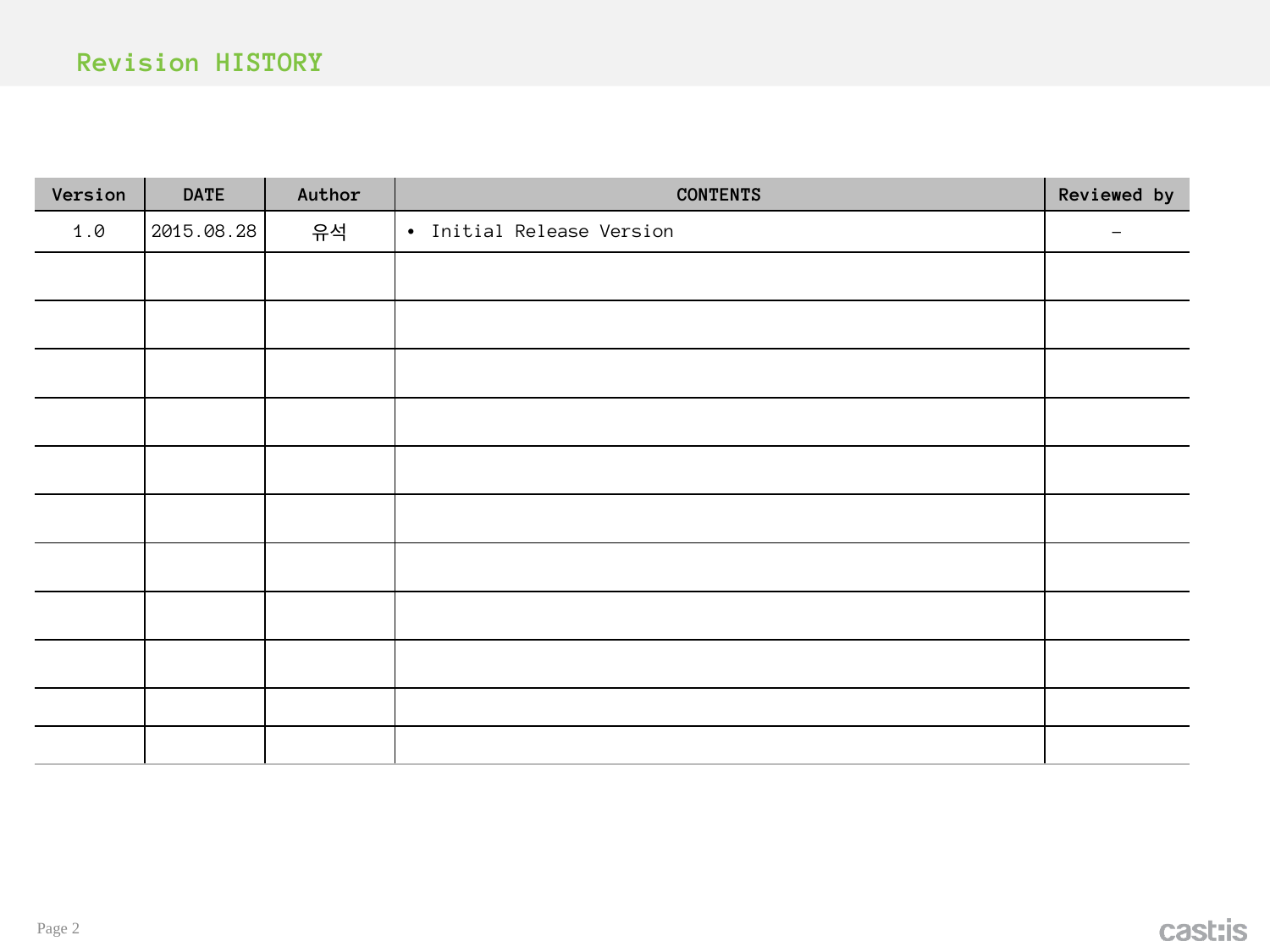

Revision HISTORY
| Version | DATE | Author | CONTENTS | Reviewed by |
| --- | --- | --- | --- | --- |
| 1.0 | 2015.08.28 | 유석 | Initial Release Version | - |
|  |  |  |  |  |
|  |  |  |  |  |
|  |  |  |  |  |
|  |  |  |  |  |
|  |  |  |  |  |
|  |  |  |  |  |
|  |  |  |  |  |
|  |  |  |  |  |
|  |  |  |  |  |
|  |  |  |  |  |
|  |  |  |  |  |
Page 2